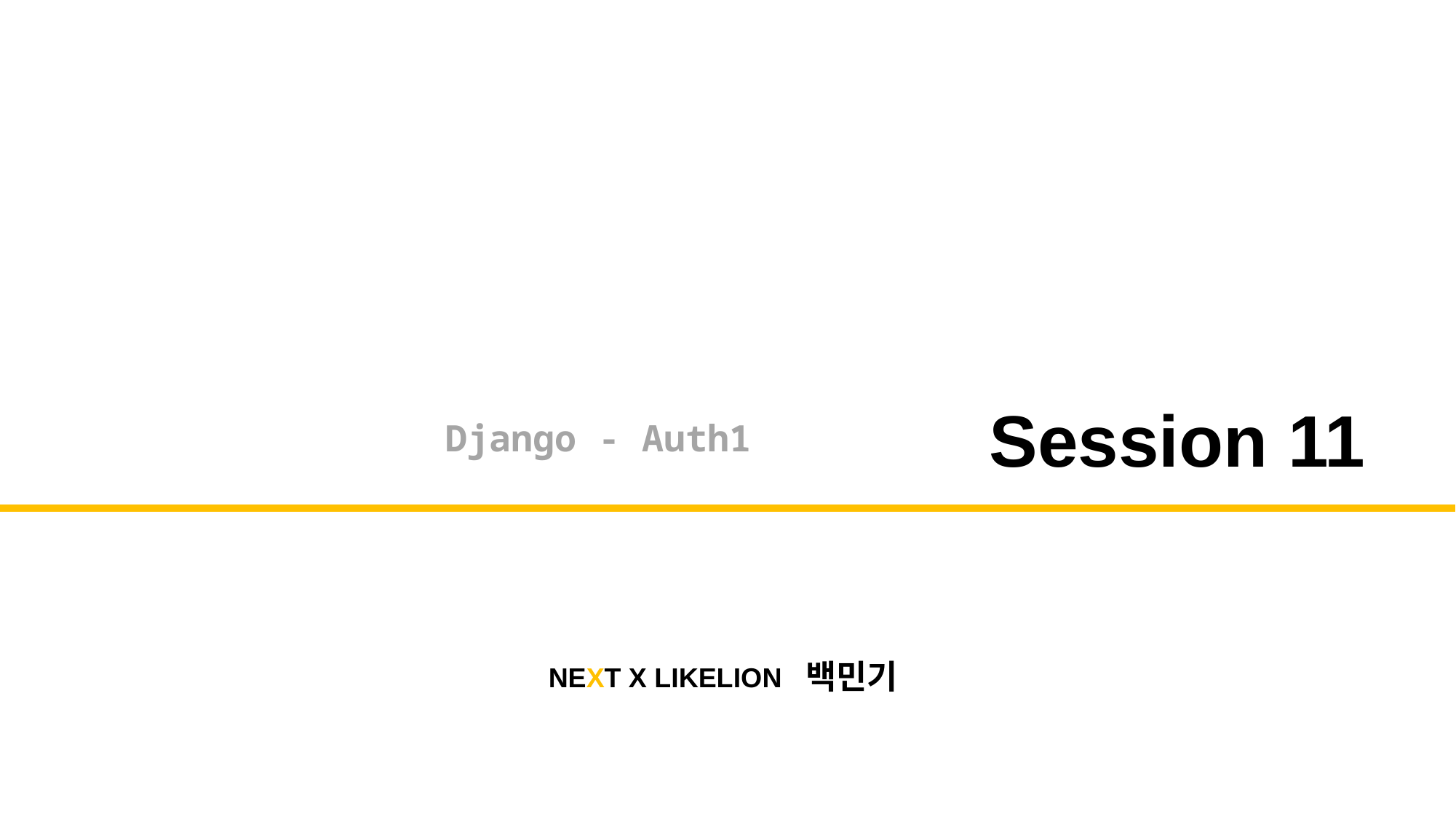

Session 11
Django - Auth1

백민기
NEXT X LIKELION